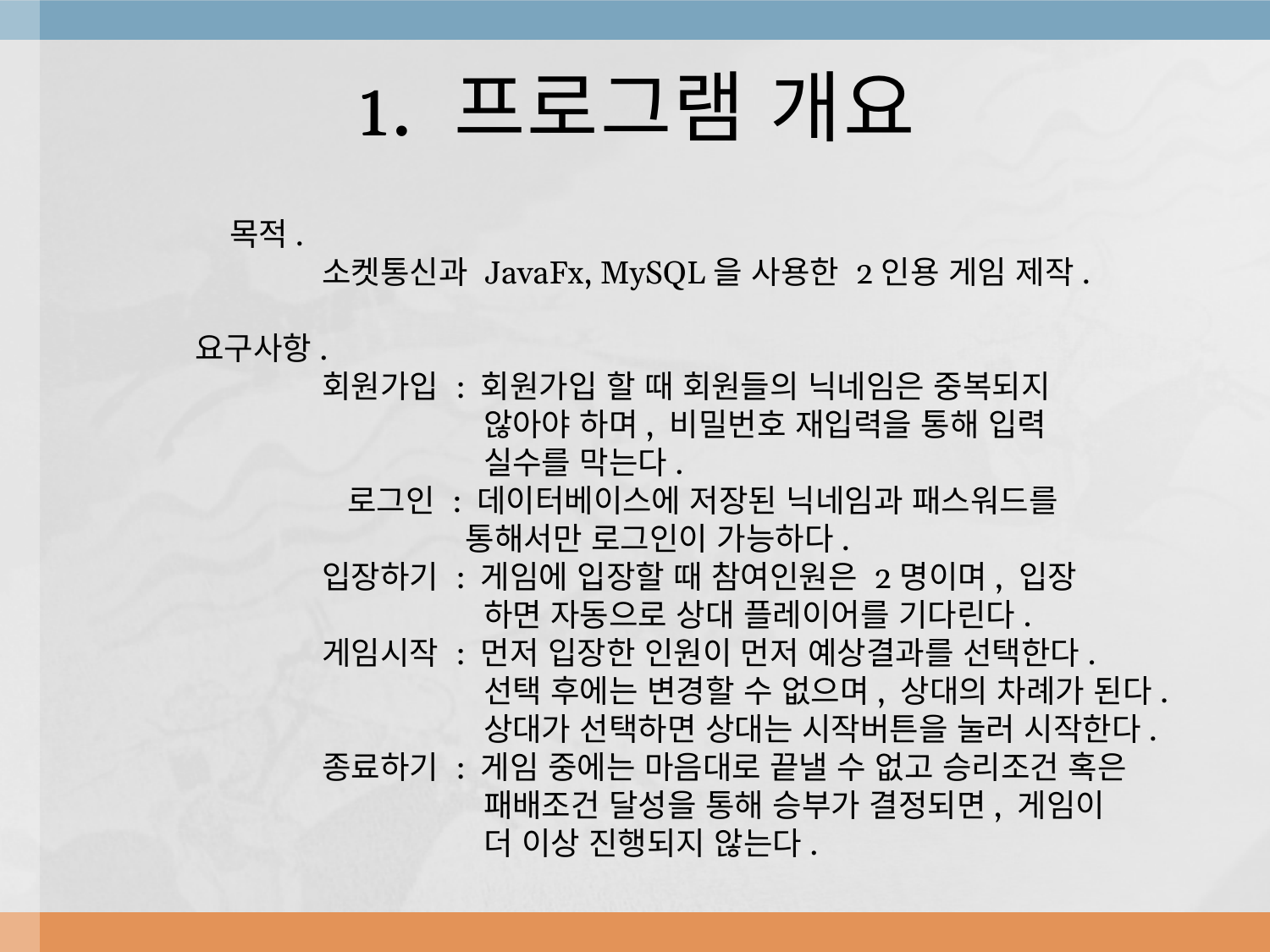

# 1. 프로그램 개요
   목적.
	소켓통신과 JavaFx, MySQL을 사용한 2인용 게임 제작.

요구사항.
	회원가입 : 회원가입 할 때 회원들의 닉네임은 중복되지
		   않아야 하며, 비밀번호 재입력을 통해 입력
		   실수를 막는다.
	  로그인 : 데이터베이스에 저장된 닉네임과 패스워드를
		 통해서만 로그인이 가능하다.
	입장하기 : 게임에 입장할 때 참여인원은 2명이며, 입장
		   하면 자동으로 상대 플레이어를 기다린다.
	게임시작 : 먼저 입장한 인원이 먼저 예상결과를 선택한다.
		   선택 후에는 변경할 수 없으며, 상대의 차례가 된다.
		   상대가 선택하면 상대는 시작버튼을 눌러 시작한다.
	종료하기 : 게임 중에는 마음대로 끝낼 수 없고 승리조건 혹은
		   패배조건 달성을 통해 승부가 결정되면, 게임이
		   더 이상 진행되지 않는다.